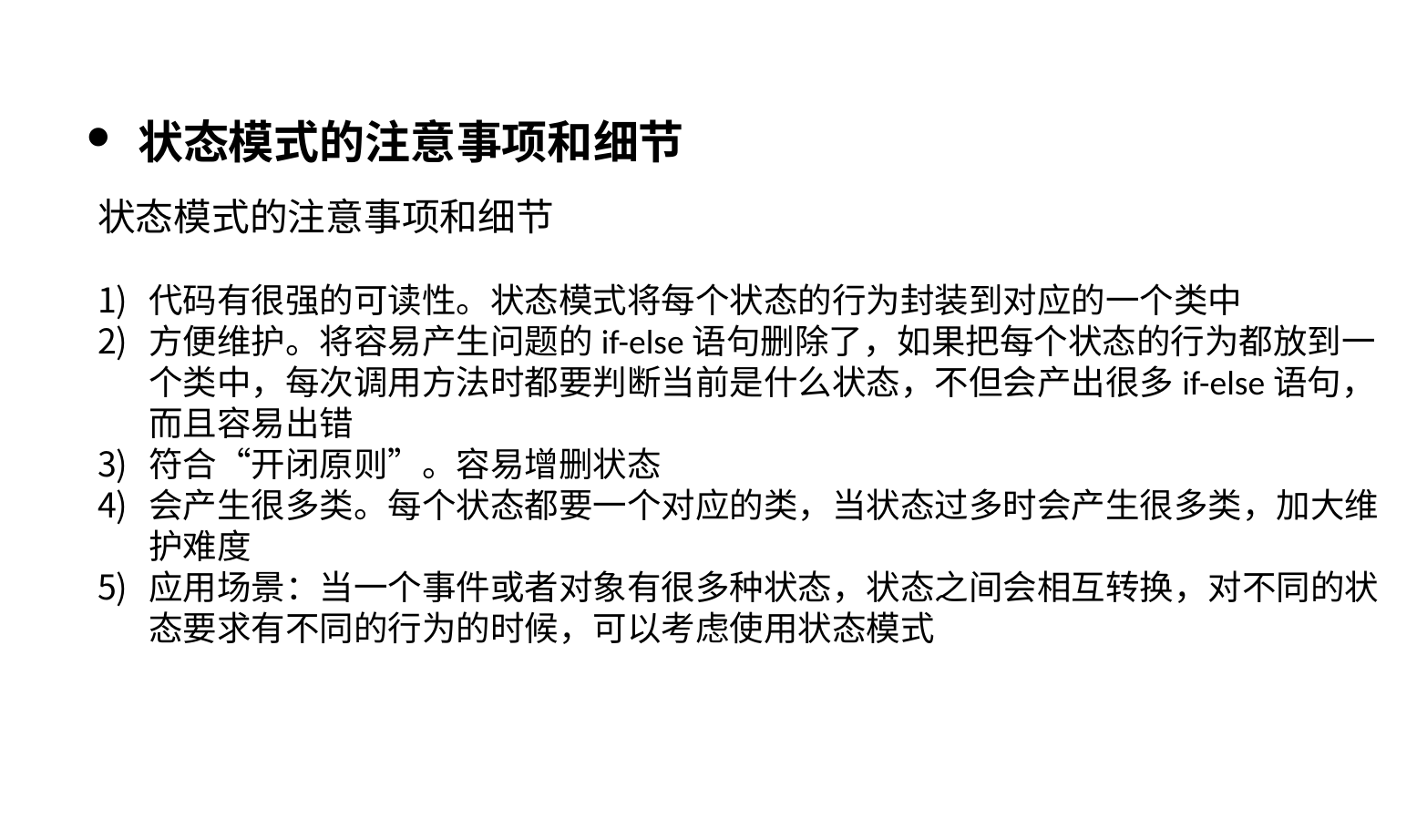

状态模式的注意事项和细节

状态模式的注意事项和细节

代码有很强的可读性。状态模式将每个状态的行为封装到对应的一个类中
方便维护。将容易产生问题的if-else语句删除了，如果把每个状态的行为都放到一个类中，每次调用方法时都要判断当前是什么状态，不但会产出很多if-else语句，而且容易出错
符合“开闭原则”。容易增删状态
会产生很多类。每个状态都要一个对应的类，当状态过多时会产生很多类，加大维护难度
应用场景：当一个事件或者对象有很多种状态，状态之间会相互转换，对不同的状态要求有不同的行为的时候，可以考虑使用状态模式